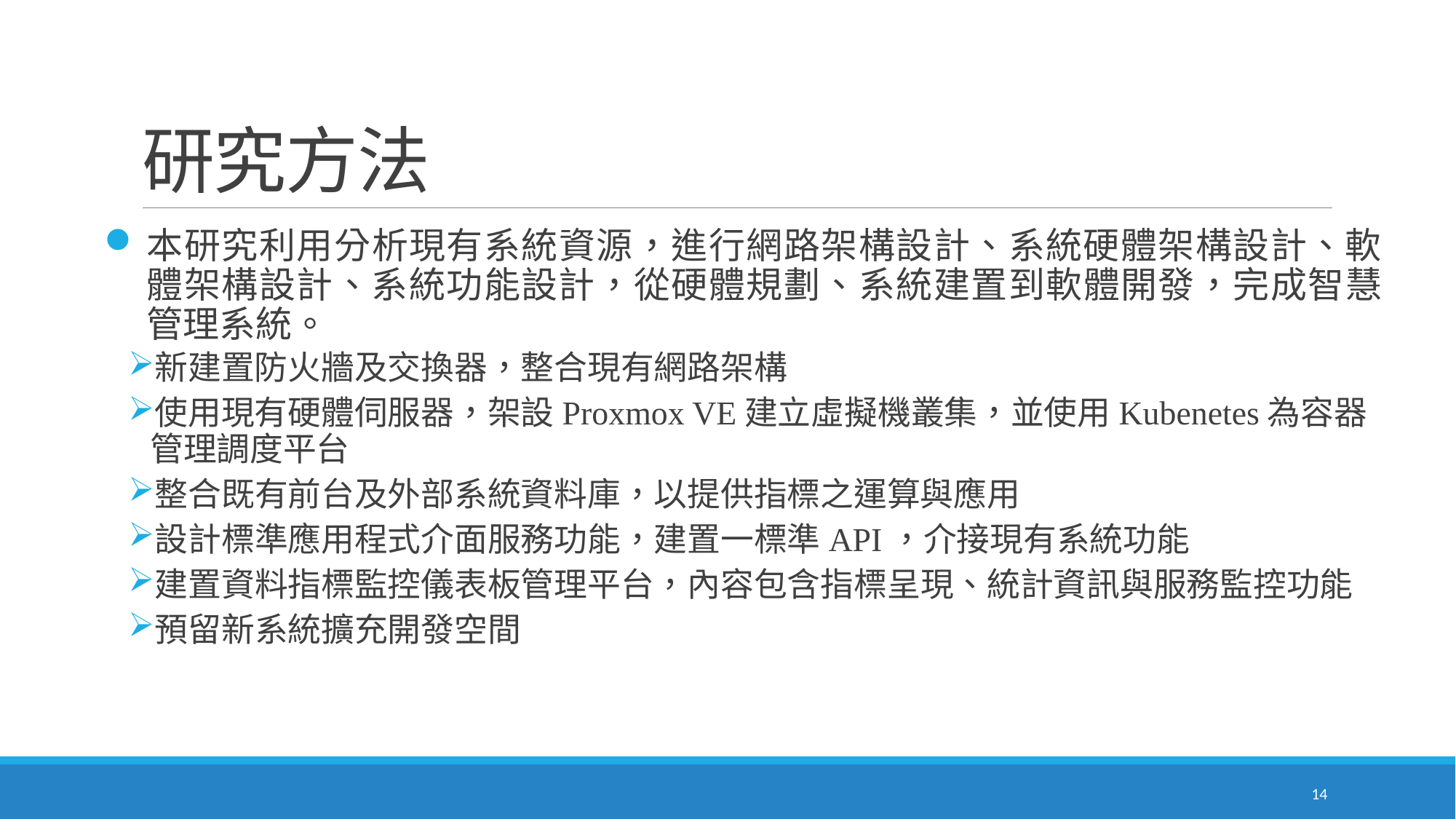

# 研究方法
本研究利用分析現有系統資源，進行網路架構設計、系統硬體架構設計、軟體架構設計、系統功能設計，從硬體規劃、系統建置到軟體開發，完成智慧管理系統。
新建置防火牆及交換器，整合現有網路架構
使用現有硬體伺服器，架設Proxmox VE建立虛擬機叢集，並使用Kubenetes為容器管理調度平台
整合既有前台及外部系統資料庫，以提供指標之運算與應用
設計標準應用程式介面服務功能，建置一標準API，介接現有系統功能
建置資料指標監控儀表板管理平台，內容包含指標呈現、統計資訊與服務監控功能
預留新系統擴充開發空間

14